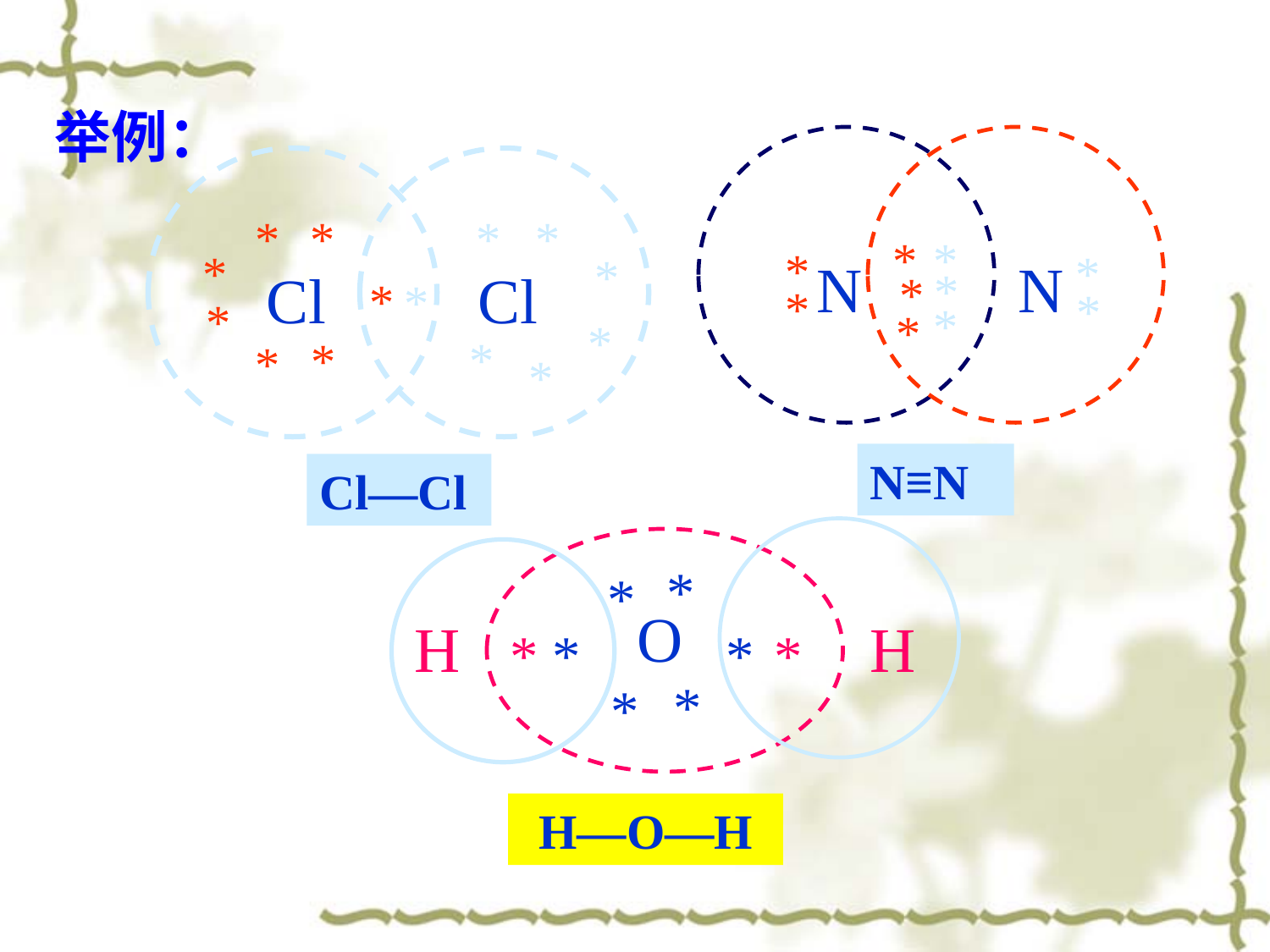

举例：

*
*
*
*
*
*
*
*
*
*
*
*
*
*
*
*
*
*
*
*
*
*
*
*
N
N
Cl
Cl
N≡N
Cl—Cl

*
*
*
*
*
*
O
H
H
*
*
H—O—H